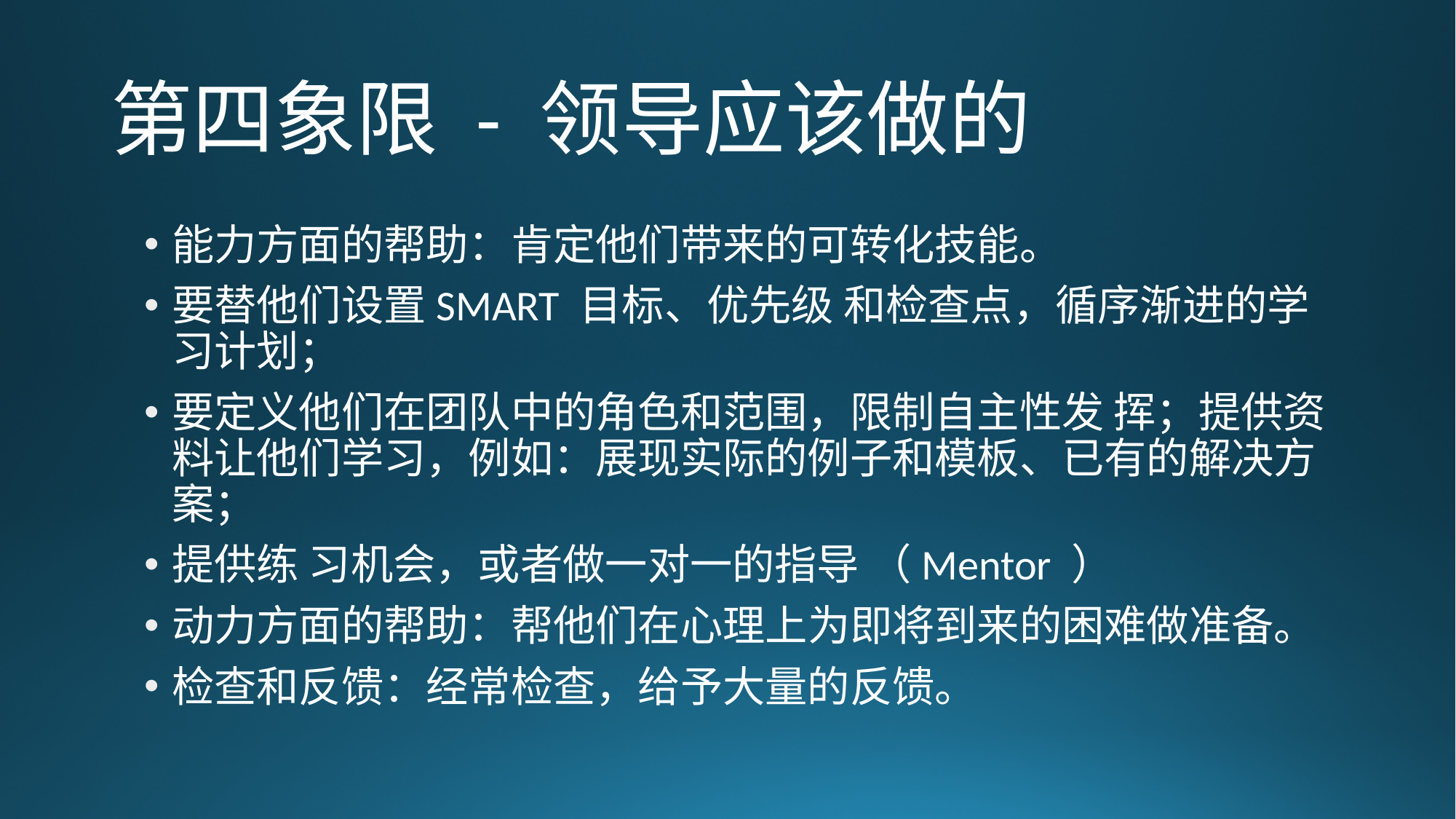

# 第四象限 - 领导应该做的
能力方面的帮助：肯定他们带来的可转化技能。
要替他们设置SMART 目标、优先级 和检查点，循序渐进的学习计划；
要定义他们在团队中的角色和范围，限制自主性发 挥；提供资料让他们学习，例如：展现实际的例子和模板、已有的解决方案；
提供练 习机会，或者做一对一的指导 （Mentor ）
动力方面的帮助：帮他们在心理上为即将到来的困难做准备。
检查和反馈：经常检查，给予大量的反馈。